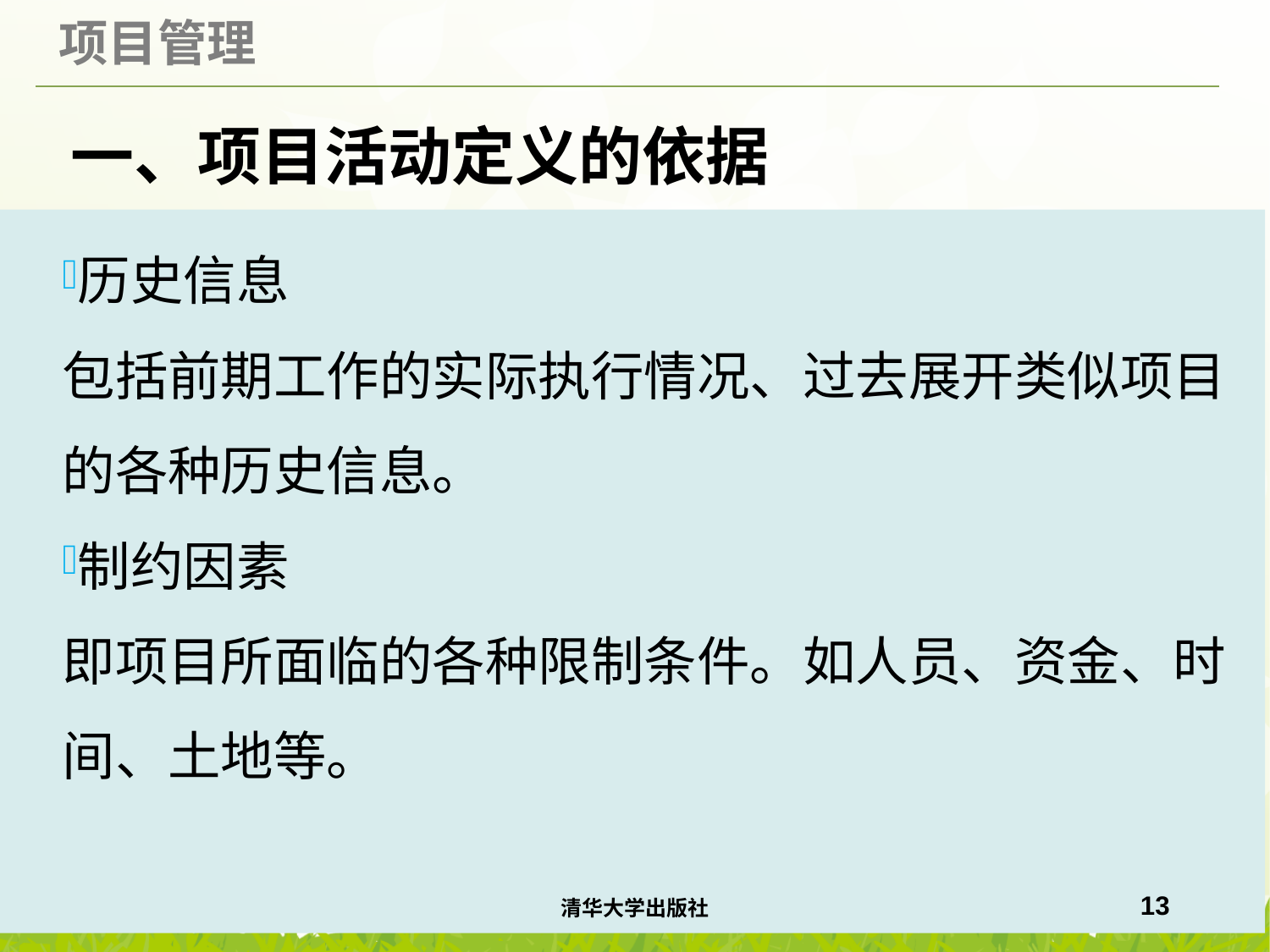

# 一、项目活动定义的依据
历史信息
包括前期工作的实际执行情况、过去展开类似项目的各种历史信息。
制约因素
即项目所面临的各种限制条件。如人员、资金、时间、土地等。

清华大学出版社
13